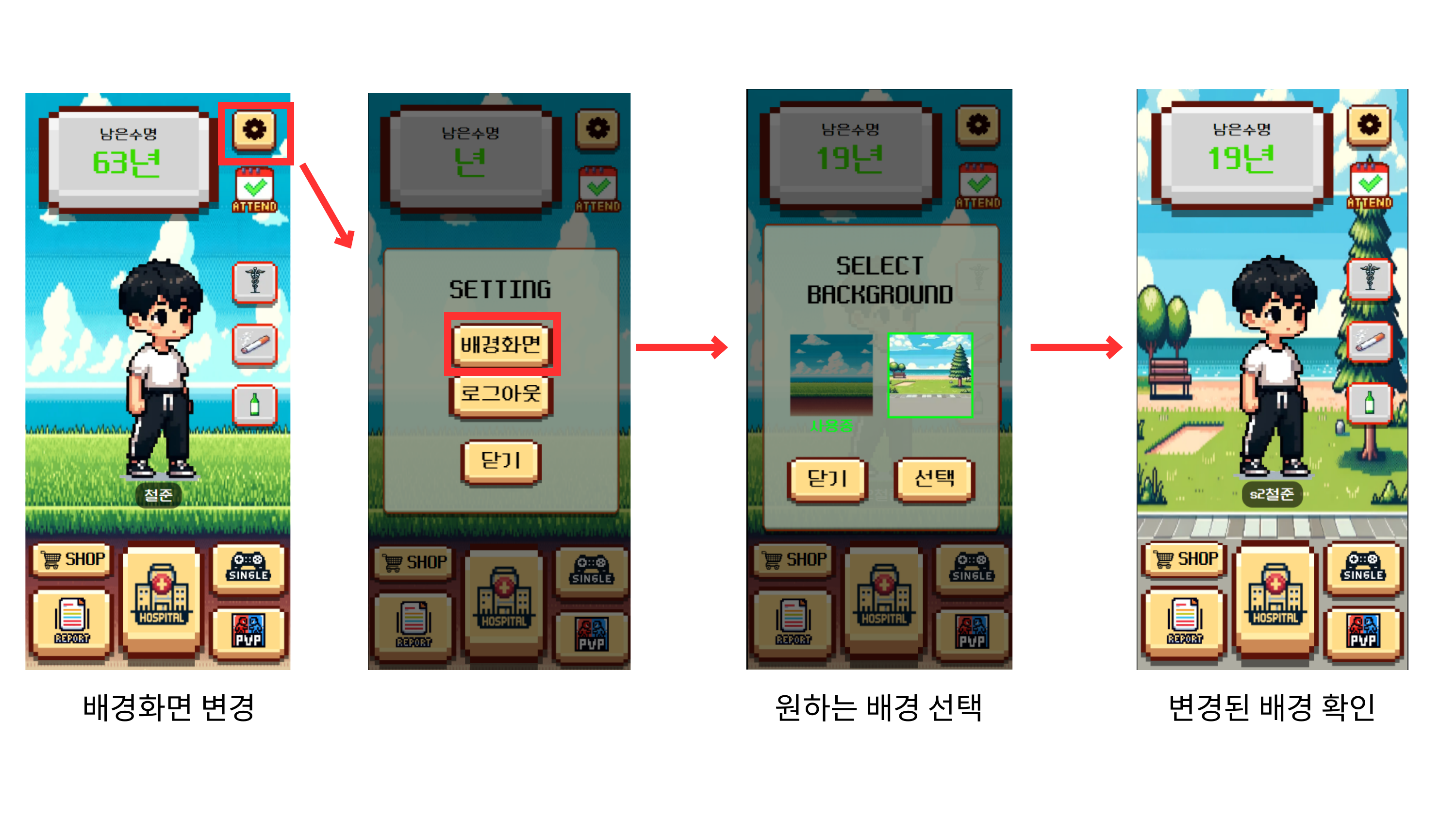

배경화면 변경
원하는 배경 선택
변경된 배경 확인